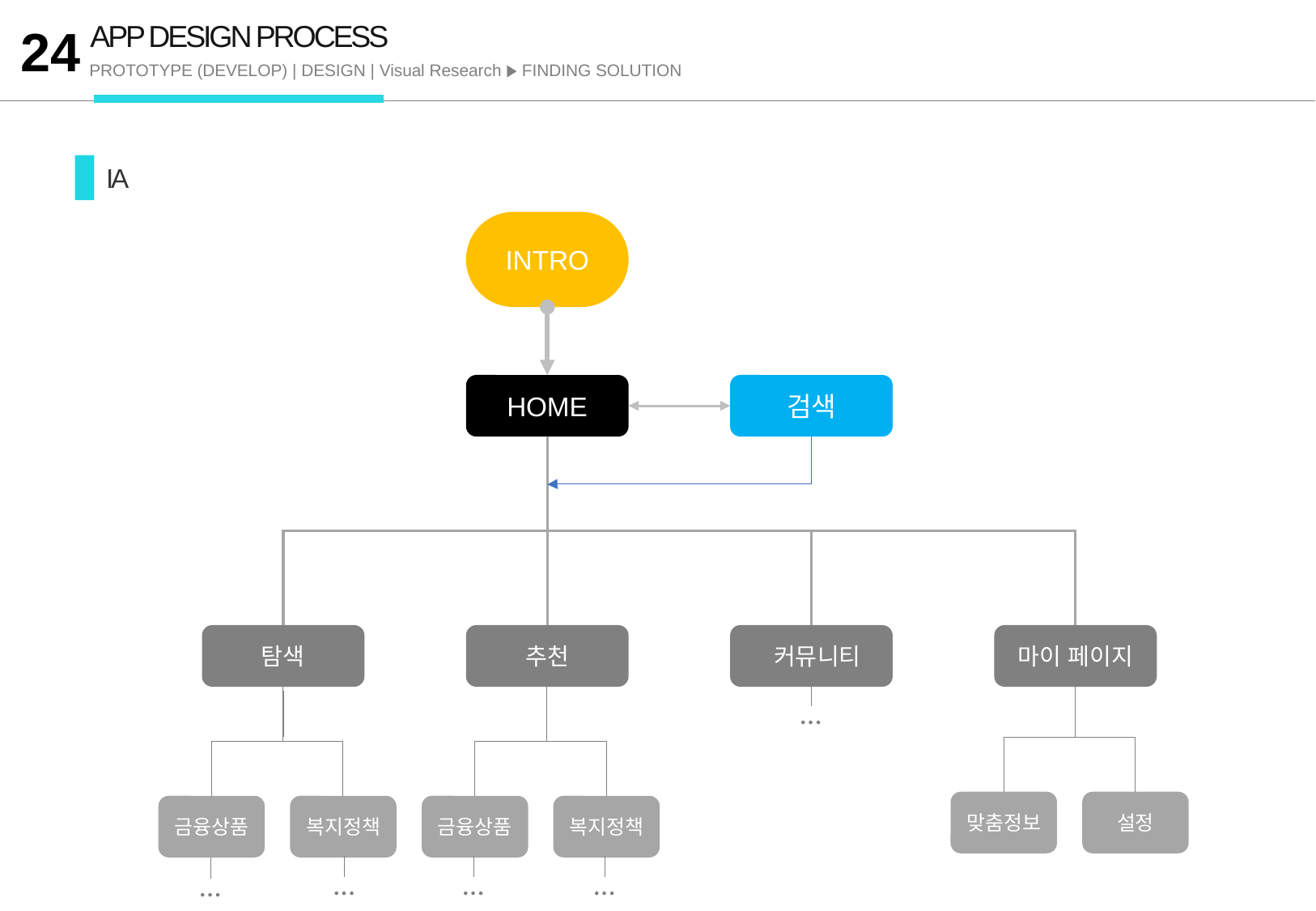

APP DESIGN PROCESS
24
PROTOTYPE (DEVELOP) | DESIGN | Visual Research ▶ FINDING SOLUTION
IA

INTRO
HOME
검색
탐색
추천
 커뮤니티
마이 페이지
금융상품
복지정책
내용 입력
…
맞춤정보
설정
금융상품
복지정책
…
…
…
…